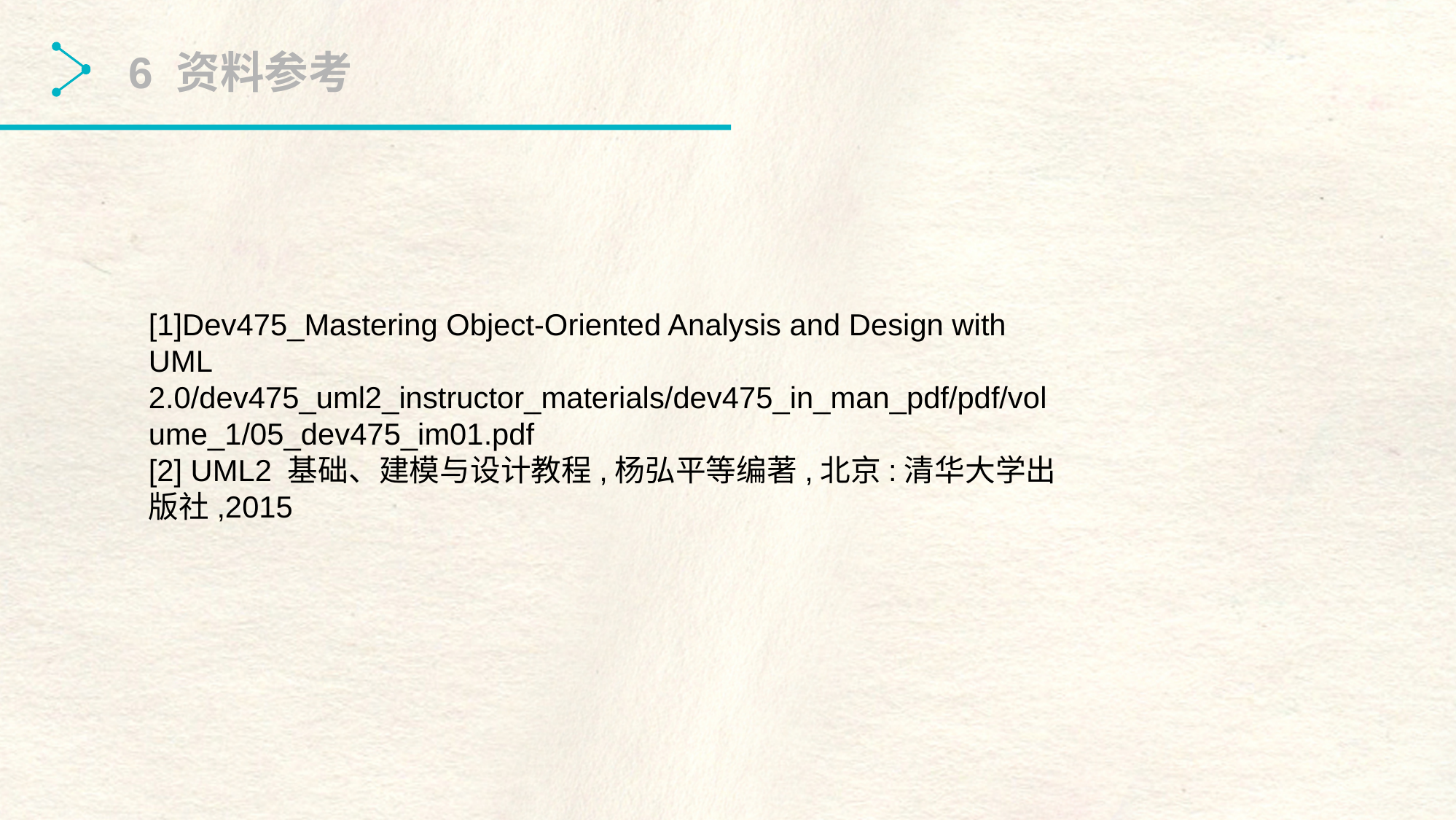

6 资料参考

[1]Dev475_Mastering Object-Oriented Analysis and Design with UML 2.0/dev475_uml2_instructor_materials/dev475_in_man_pdf/pdf/volume_1/05_dev475_im01.pdf
[2] UML2 基础、建模与设计教程,杨弘平等编著,北京:清华大学出版社,2015